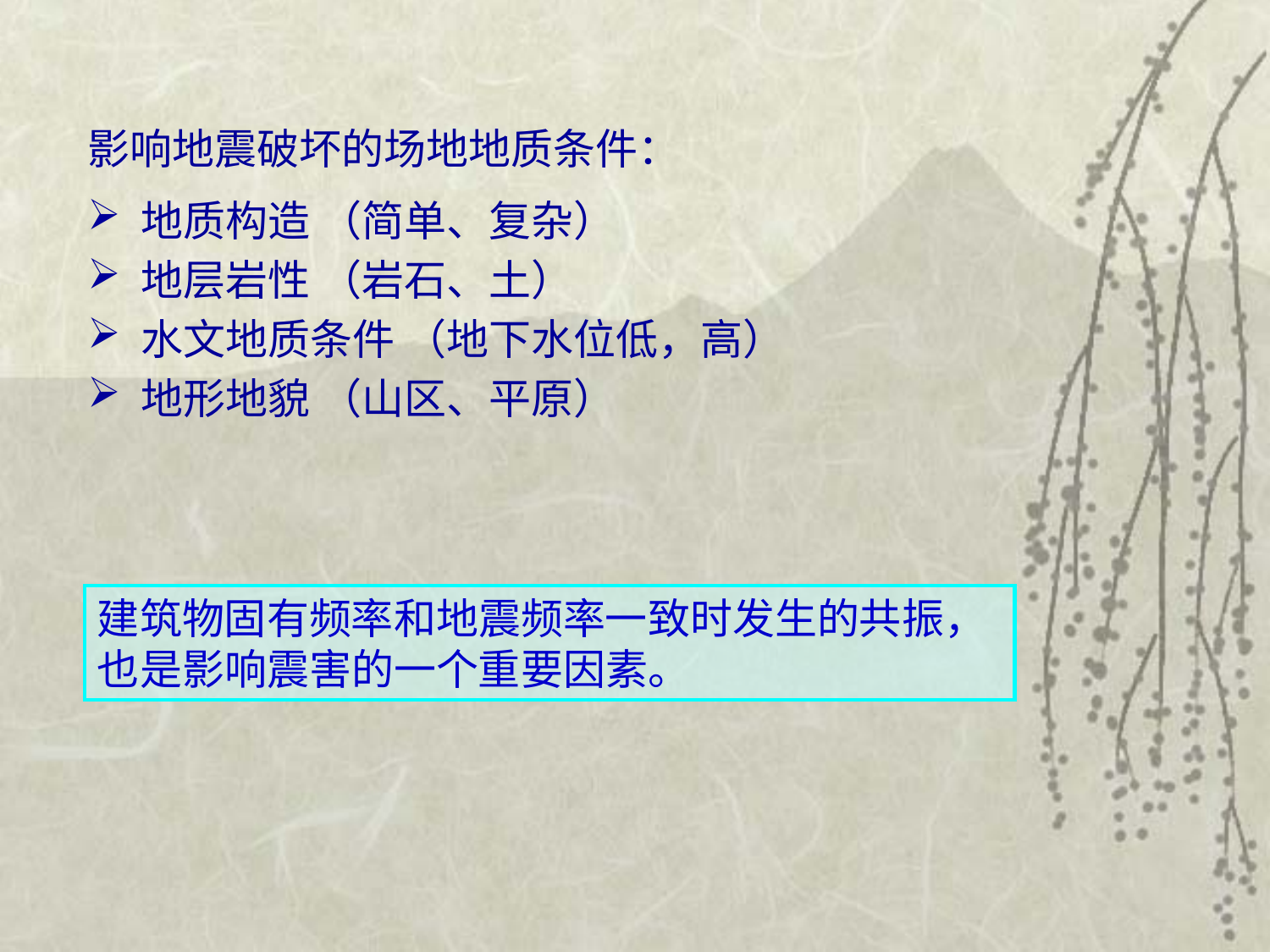

影响地震破坏的场地地质条件：
 地质构造 （简单、复杂）
 地层岩性 （岩石、土）
 水文地质条件 （地下水位低，高）
 地形地貌 （山区、平原）

建筑物固有频率和地震频率一致时发生的共振，也是影响震害的一个重要因素。